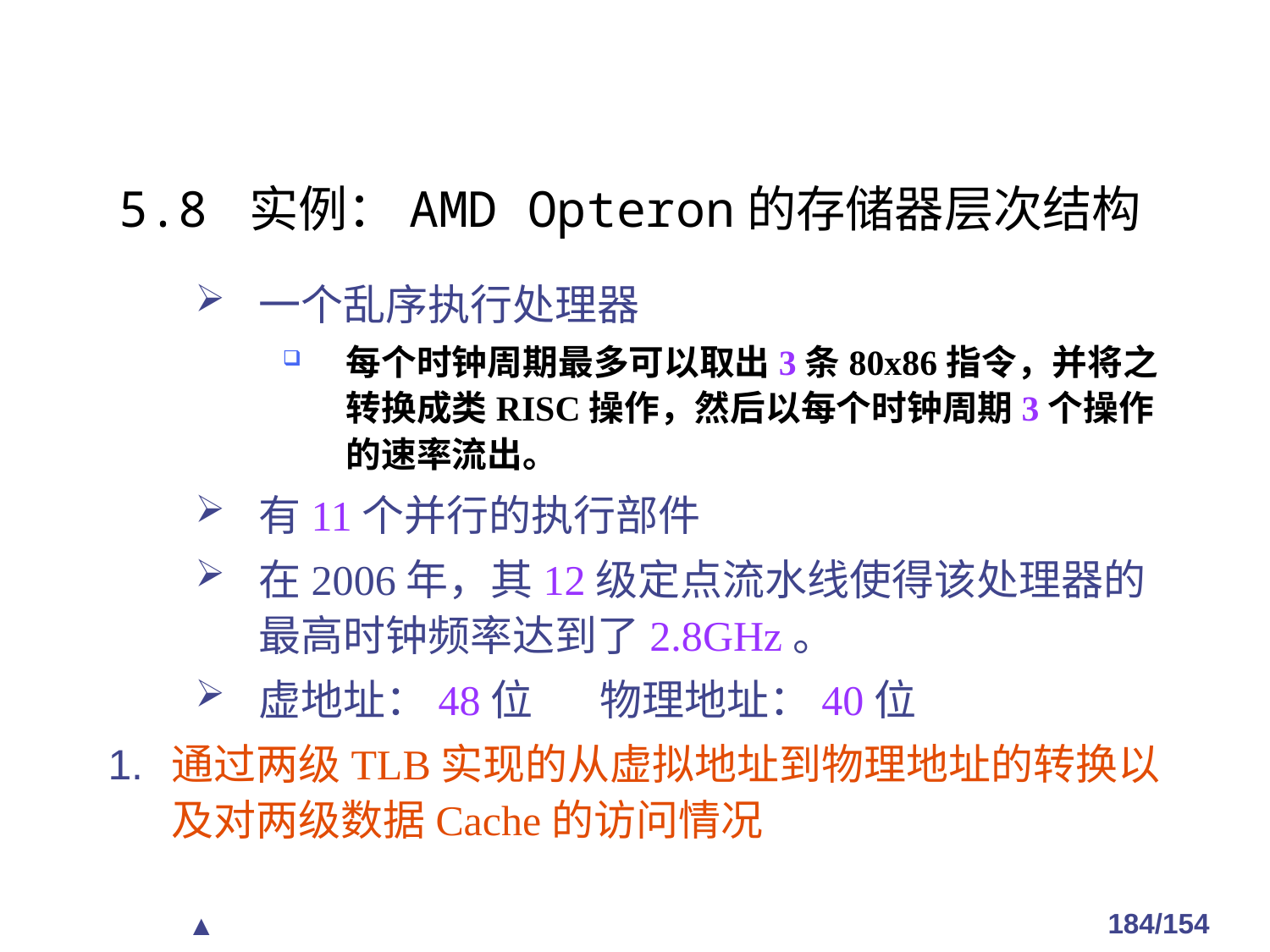

#
5.8 实例：AMD Opteron的存储器层次结构
一个乱序执行处理器
每个时钟周期最多可以取出3条80x86指令，并将之转换成类RISC操作，然后以每个时钟周期3个操作的速率流出。
有11个并行的执行部件
在2006年，其12级定点流水线使得该处理器的最高时钟频率达到了2.8GHz。
虚地址：48位       物理地址：40位
通过两级TLB实现的从虚拟地址到物理地址的转换以及对两级数据Cache的访问情况